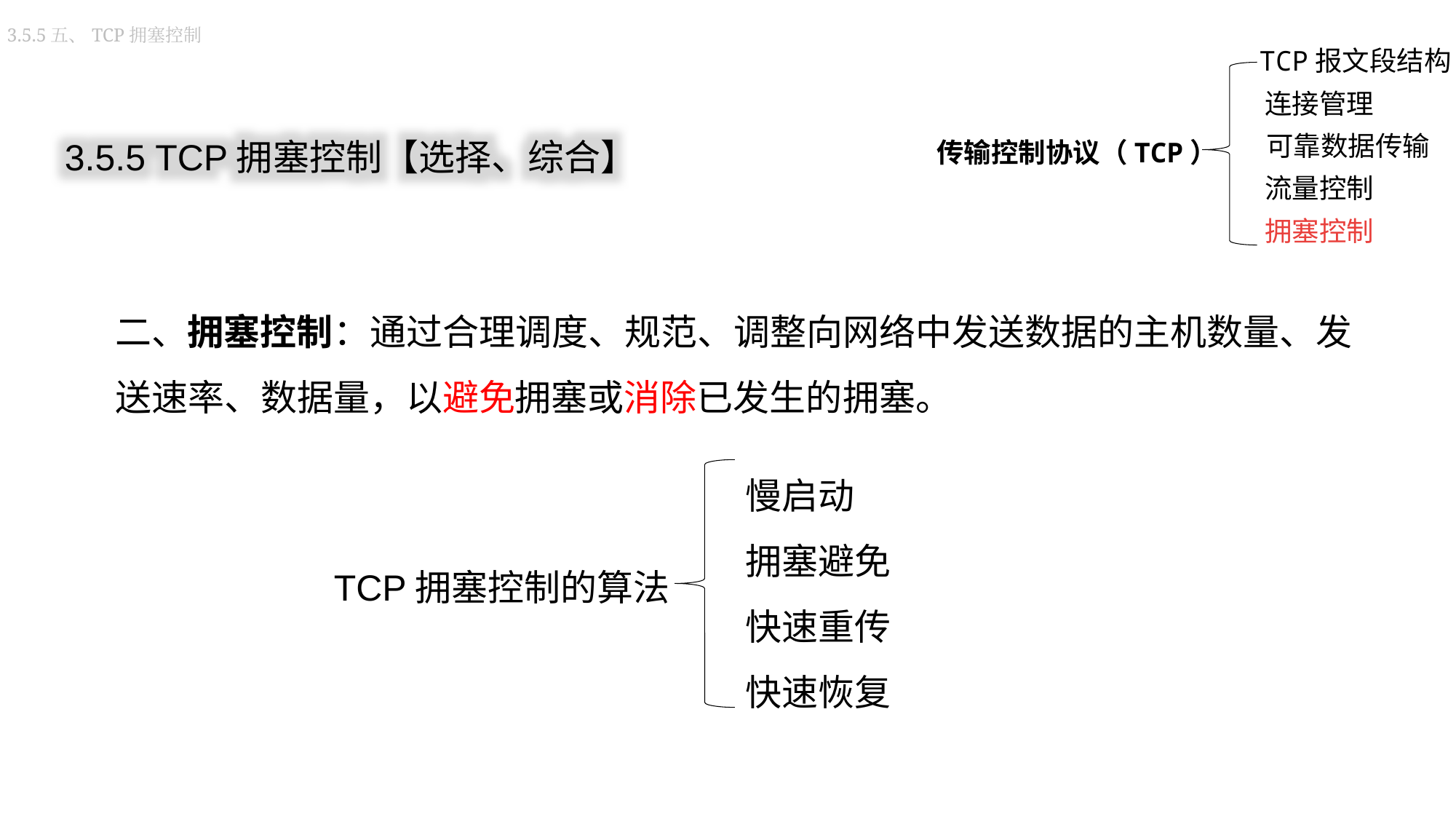

3.5.5五、TCP拥塞控制
TCP报文段结构

连接管理
传输控制协议（TCP）
可靠数据传输
流量控制
拥塞控制
3.5.5 TCP拥塞控制【选择、综合】
二、拥塞控制：通过合理调度、规范、调整向网络中发送数据的主机数量、发送速率、数据量，以避免拥塞或消除已发生的拥塞。
慢启动
拥塞避免
快速重传
快速恢复

TCP拥塞控制的算法